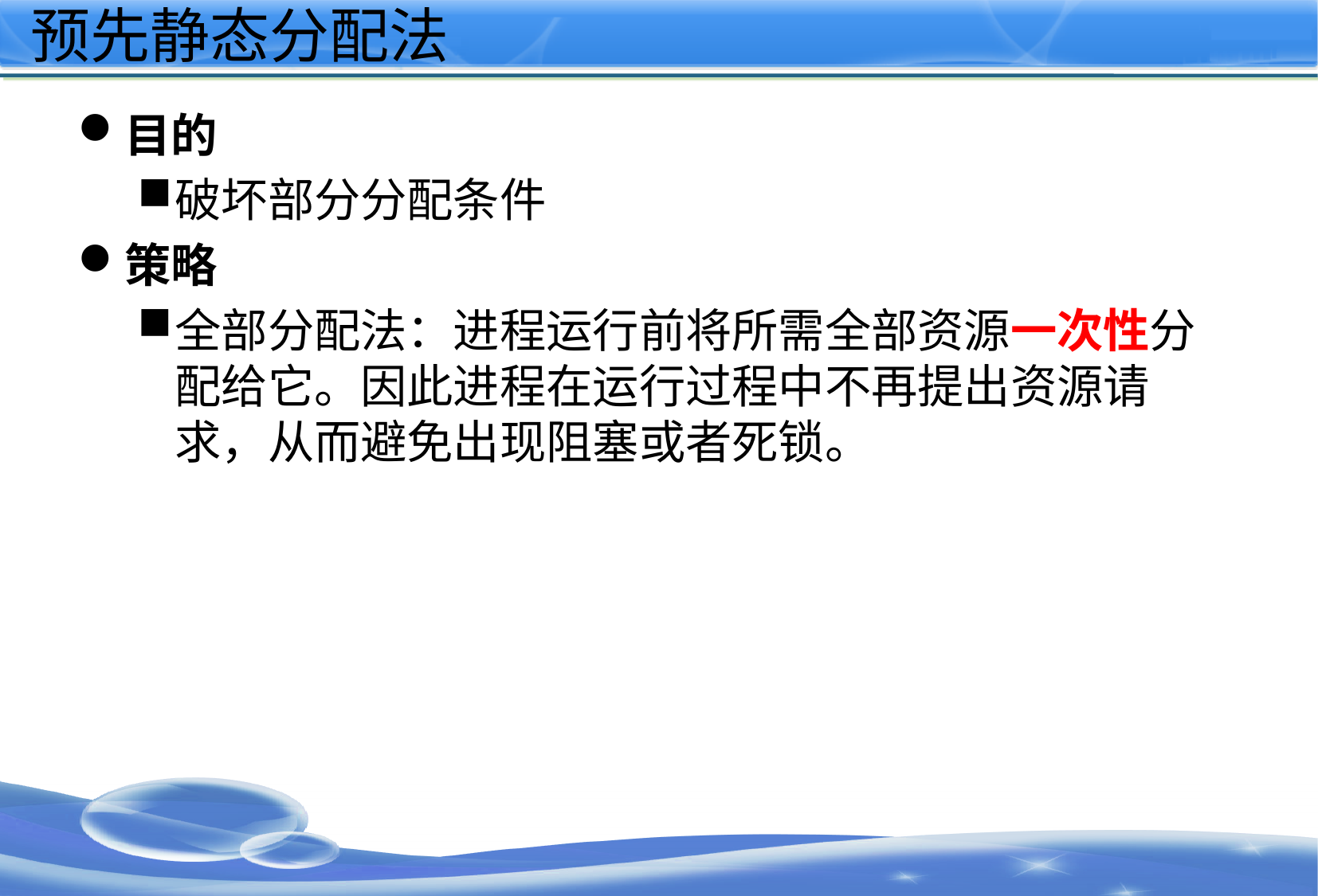

# 预先静态分配法
目的
破坏部分分配条件
策略
全部分配法：进程运行前将所需全部资源一次性分配给它。因此进程在运行过程中不再提出资源请求，从而避免出现阻塞或者死锁。